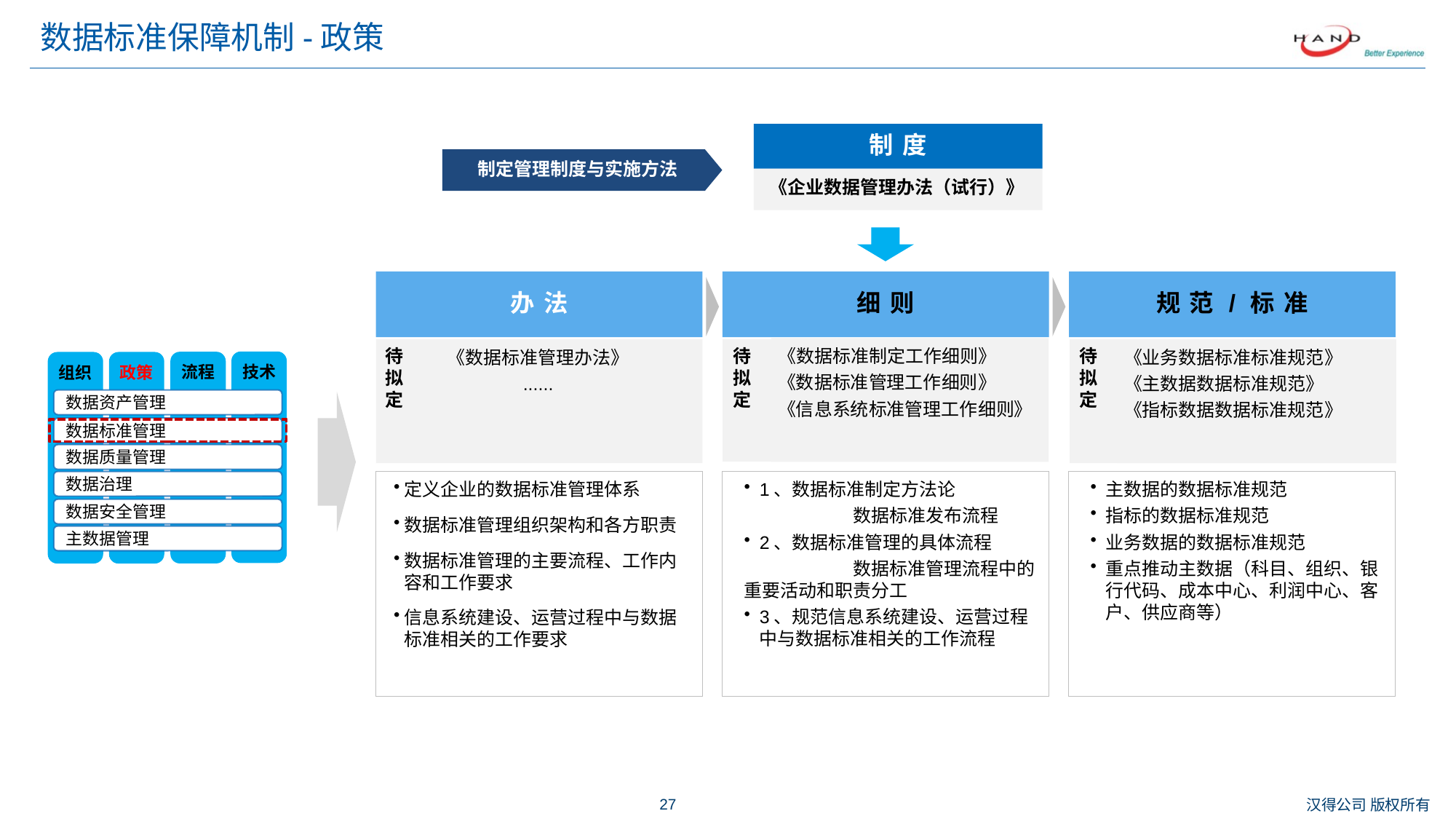

# 数据标准保障机制-政策
制度
制定管理制度与实施方法
《企业数据管理办法（试行）》

细则
规范/标准
办法

《数据标准制定工作细则》
《数据标准管理工作细则》
《信息系统标准管理工作细则》
待拟定
待拟定
待拟定
《数据标准管理办法》
......

《业务数据标准标准规范》
《主数据数据标准规范》
《指标数据数据标准规范》

技术
流程
组织
政策
数据资产管理
数据标准管理
数据质量管理
数据治理
数据安全管理
主数据管理

定义企业的数据标准管理体系
数据标准管理组织架构和各方职责
数据标准管理的主要流程、工作内容和工作要求
信息系统建设、运营过程中与数据标准相关的工作要求
1、数据标准制定方法论
	数据标准发布流程
2、数据标准管理的具体流程
	数据标准管理流程中的重要活动和职责分工
3、规范信息系统建设、运营过程中与数据标准相关的工作流程

主数据的数据标准规范
指标的数据标准规范
业务数据的数据标准规范
重点推动主数据（科目、组织、银行代码、成本中心、利润中心、客户、供应商等）